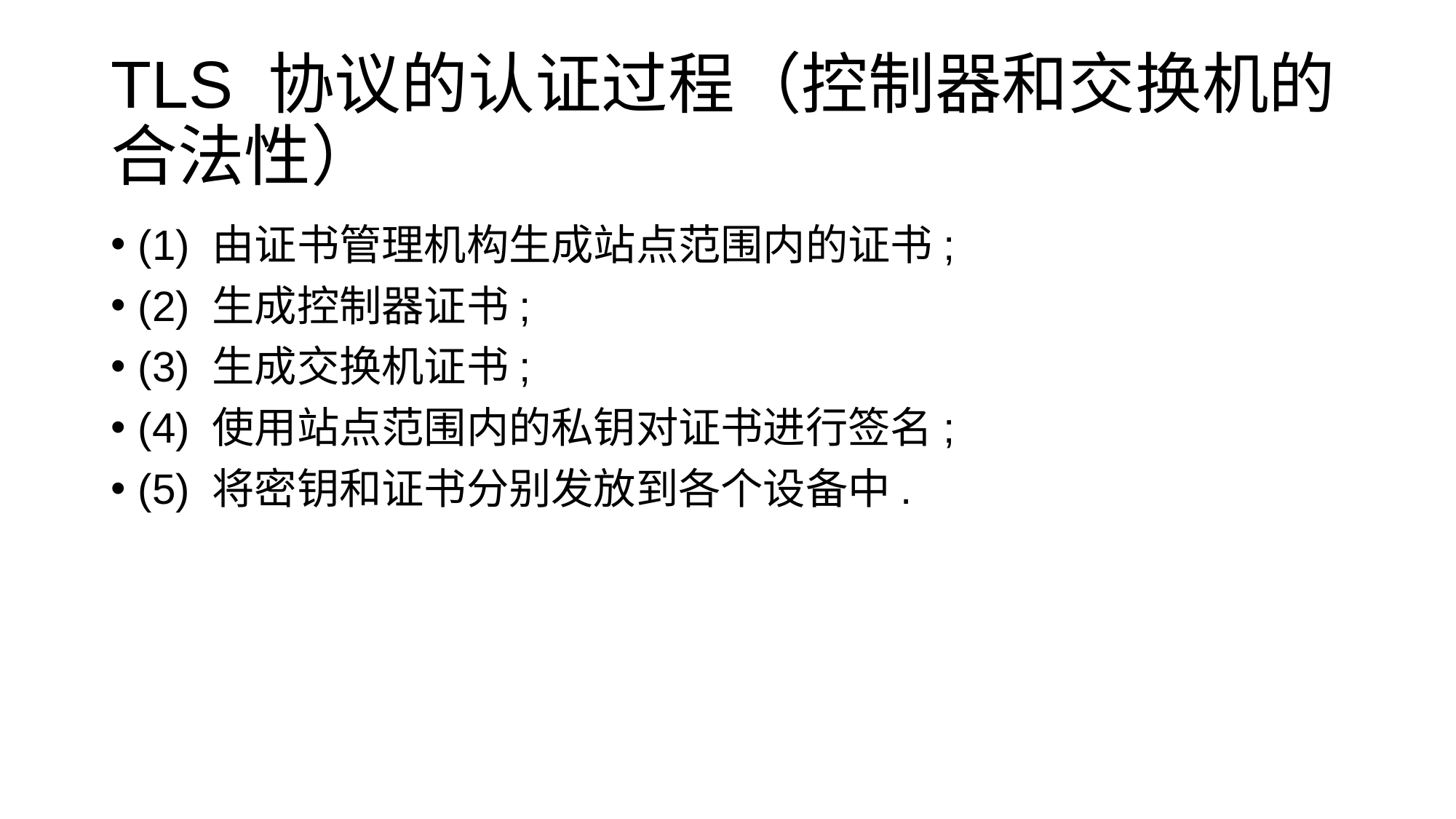

# TLS 协议的认证过程（控制器和交换机的合法性）
(1) 由证书管理机构生成站点范围内的证书;
(2) 生成控制器证书;
(3) 生成交换机证书;
(4) 使用站点范围内的私钥对证书进行签名;
(5) 将密钥和证书分别发放到各个设备中.